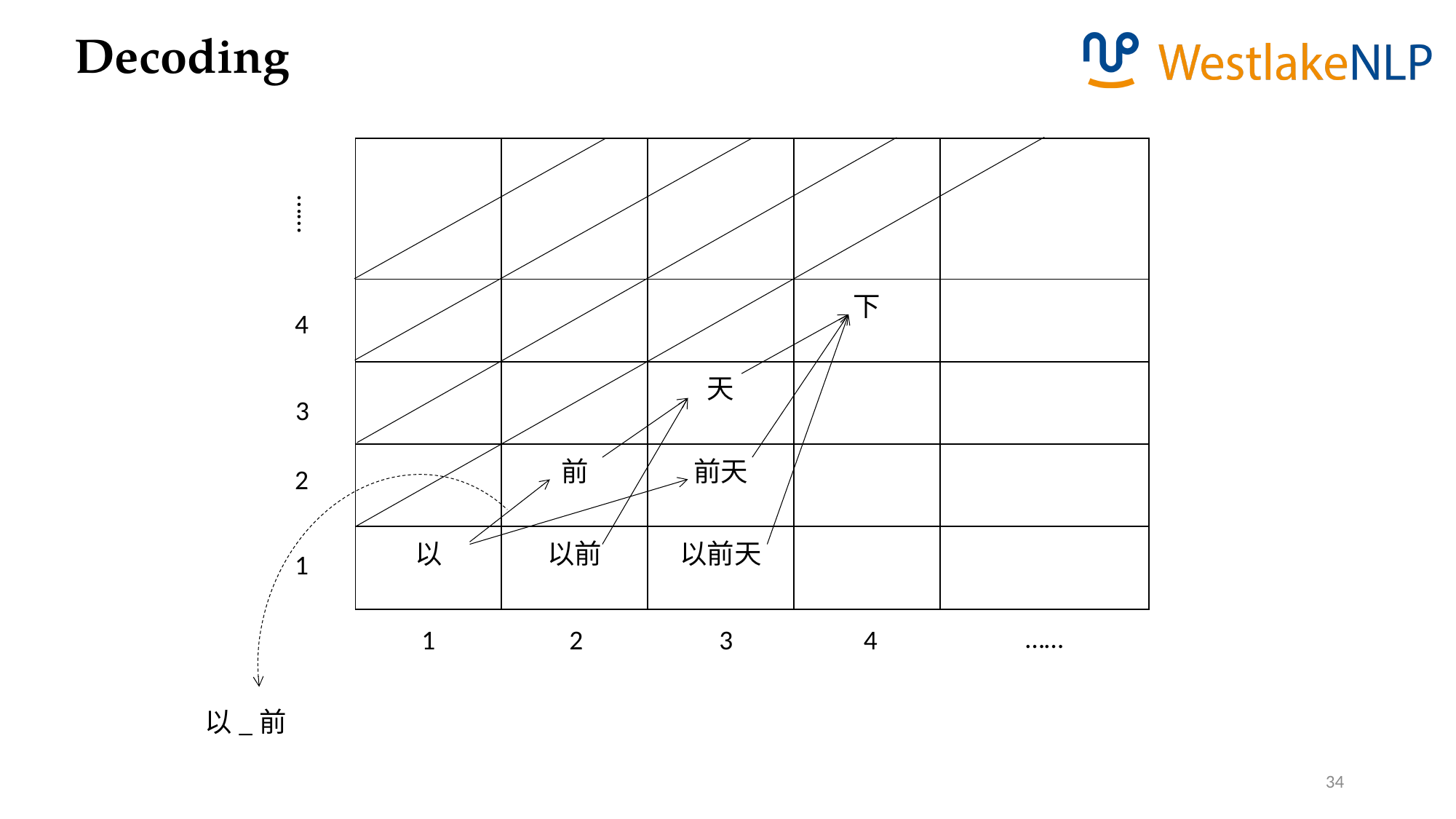

Decoding
|  |  |  |  |  |
| --- | --- | --- | --- | --- |
|  |  |  | 下 |  |
|  |  | 天 |  |  |
|  | 前 | 前天 |  |  |
| 以 | 以前 | 以前天 |  |  |
……
4
3
2

1
……
1
2
3
4
以_前
34